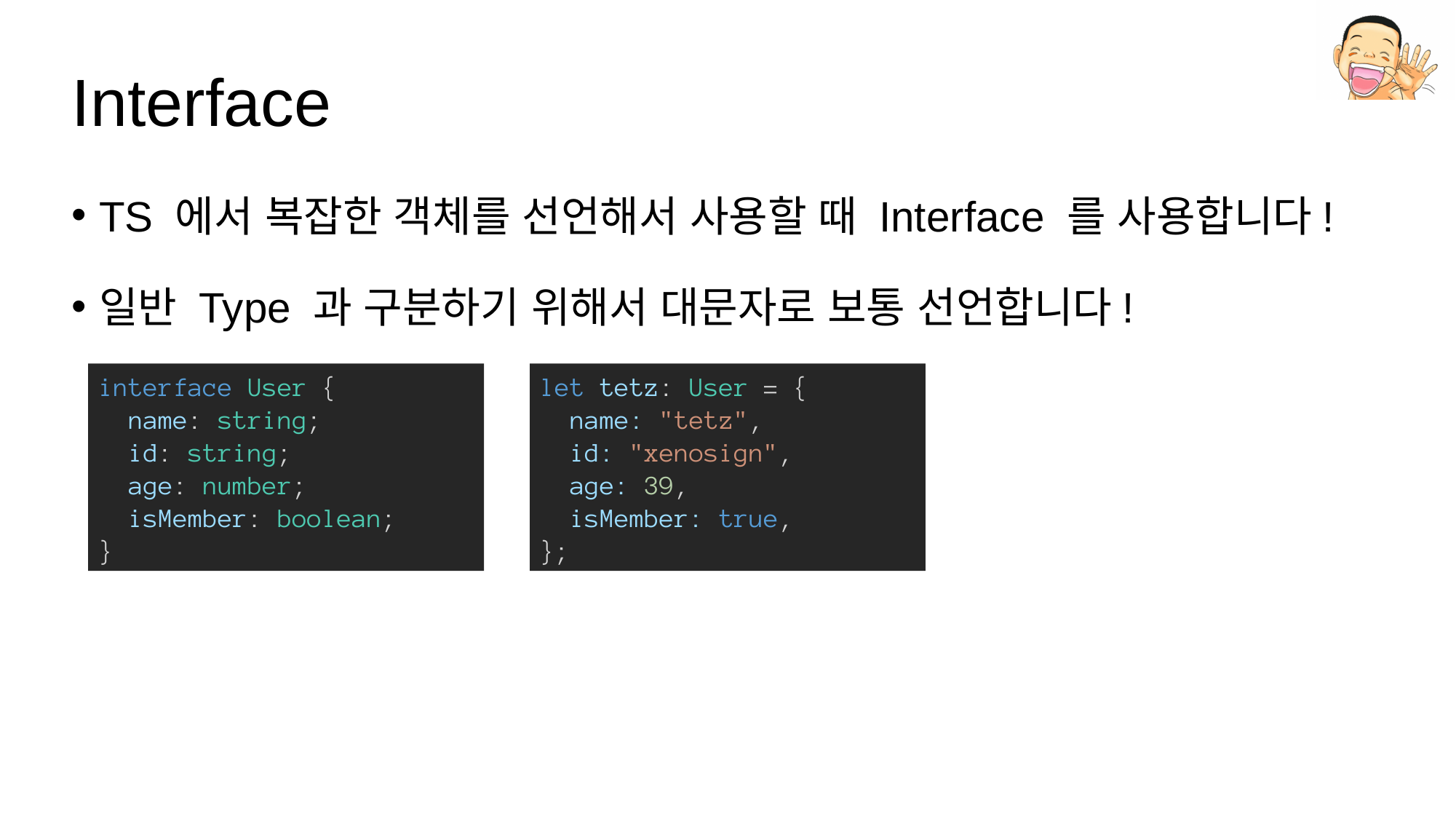

# Interface
TS 에서 복잡한 객체를 선언해서 사용할 때 Interface 를 사용합니다!
일반 Type 과 구분하기 위해서 대문자로 보통 선언합니다!
interface User {
  name: string;
  id: string;
  age: number;
  isMember: boolean;
}
let tetz: User = {
  name: "tetz",
  id: "xenosign",
  age: 39,
  isMember: true,
};